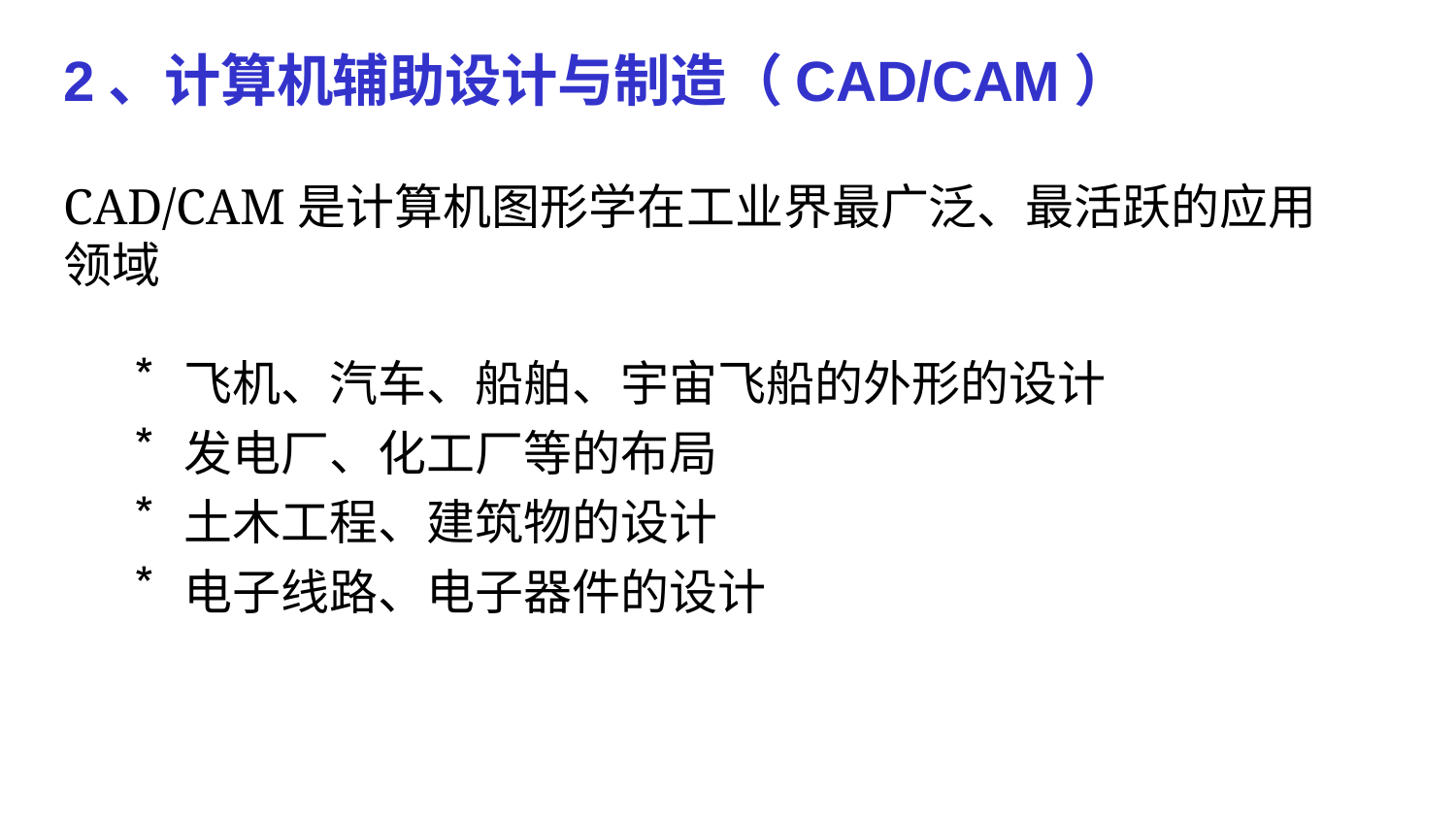

# 2、计算机辅助设计与制造（CAD/CAM）
CAD/CAM是计算机图形学在工业界最广泛、最活跃的应用领域

飞机、汽车、船舶、宇宙飞船的外形的设计
发电厂、化工厂等的布局
土木工程、建筑物的设计
电子线路、电子器件的设计